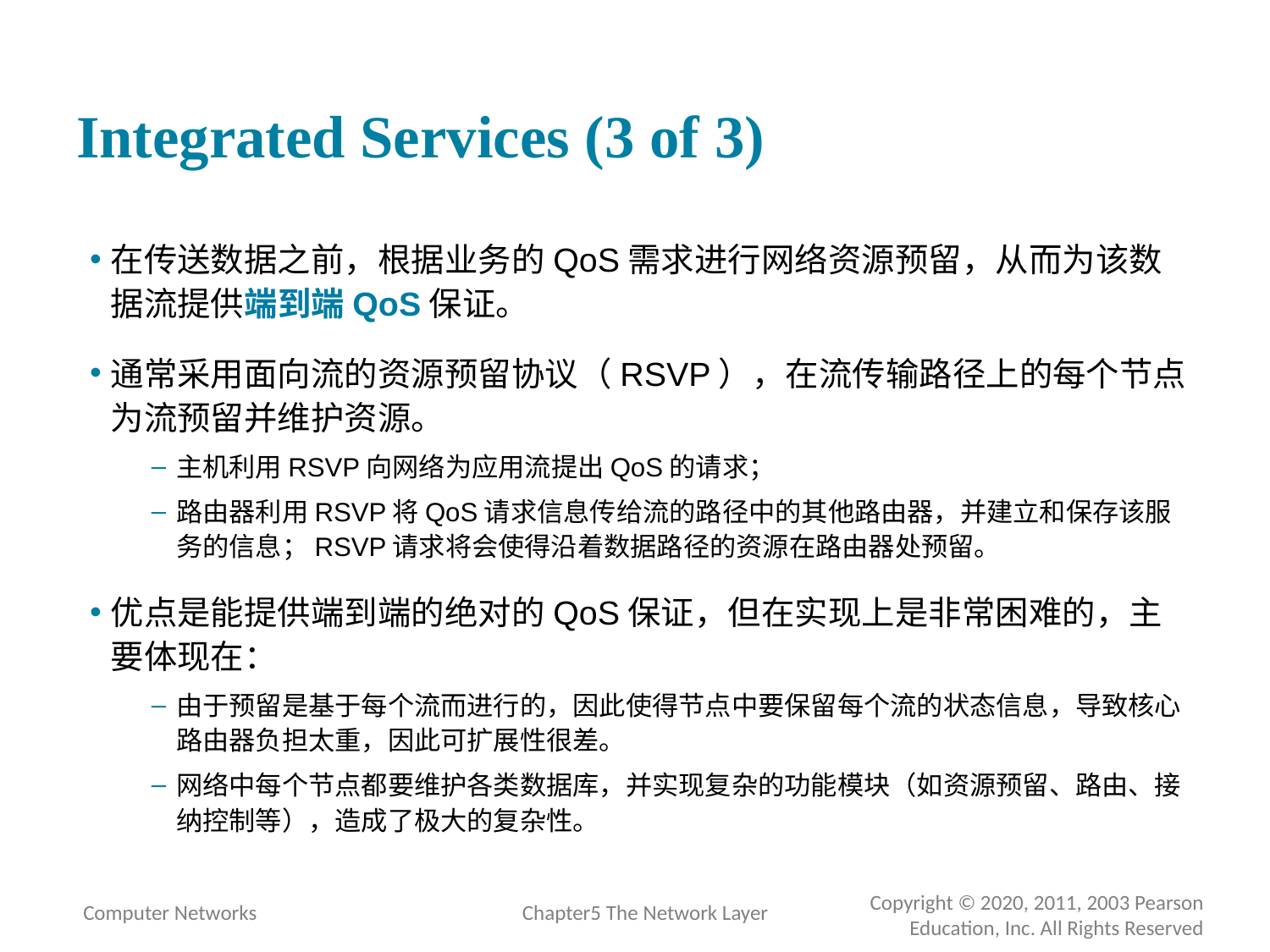

# Integrated Services (3 of 3)
在传送数据之前，根据业务的QoS需求进行网络资源预留，从而为该数据流提供端到端QoS保证。
通常采用面向流的资源预留协议（RSVP），在流传输路径上的每个节点为流预留并维护资源。
主机利用RSVP向网络为应用流提出QoS的请求；
路由器利用RSVP将QoS请求信息传给流的路径中的其他路由器，并建立和保存该服务的信息；RSVP请求将会使得沿着数据路径的资源在路由器处预留。
优点是能提供端到端的绝对的QoS保证，但在实现上是非常困难的，主要体现在：
由于预留是基于每个流而进行的，因此使得节点中要保留每个流的状态信息，导致核心路由器负担太重，因此可扩展性很差。
网络中每个节点都要维护各类数据库，并实现复杂的功能模块（如资源预留、路由、接纳控制等），造成了极大的复杂性。